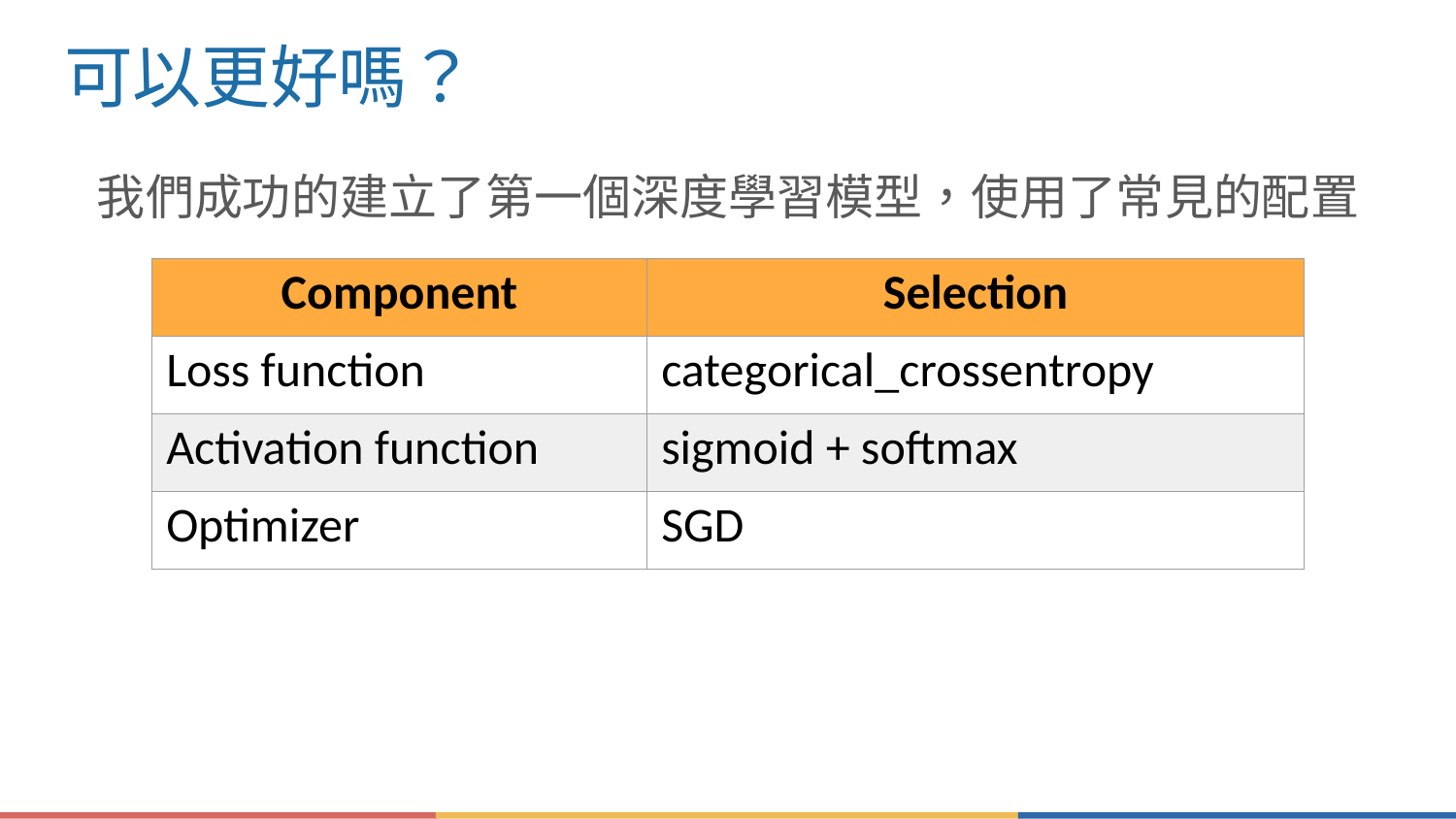

# 可以更好嗎？
我們成功的建立了第一個深度學習模型，使用了常見的配置
| Component | Selection |
| --- | --- |
| Loss function | categorical\_crossentropy |
| Activation function | sigmoid + softmax |
| Optimizer | SGD |